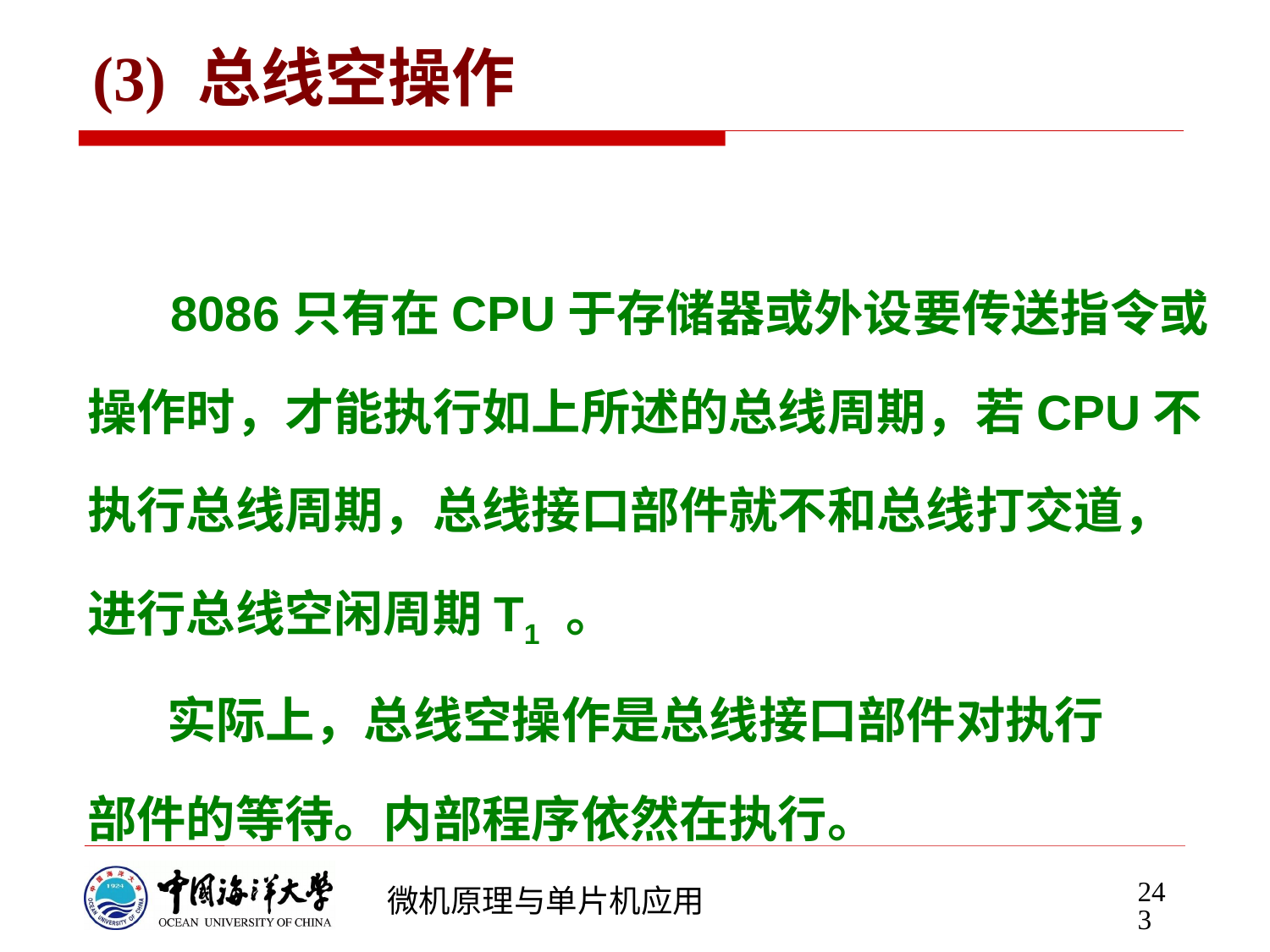

# (3) 总线空操作
      8086只有在CPU于存储器或外设要传送指令或
操作时，才能执行如上所述的总线周期，若CPU不
执行总线周期，总线接口部件就不和总线打交道，
进行总线空闲周期T1 。
      实际上，总线空操作是总线接口部件对执行
部件的等待。内部程序依然在执行。
243